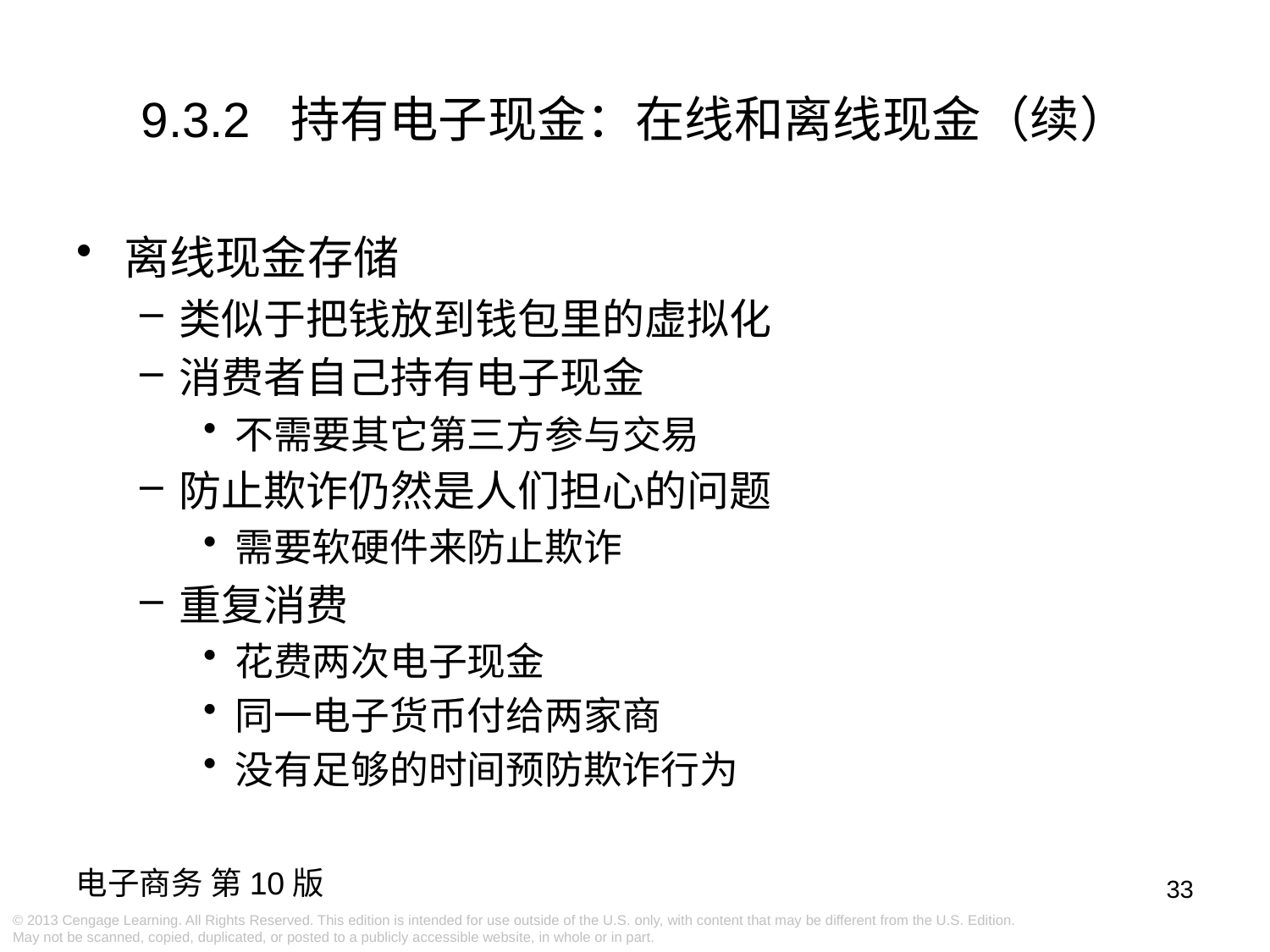

# 9.3.2  持有电子现金：在线和离线现金（续）
离线现金存储
类似于把钱放到钱包里的虚拟化
消费者自己持有电子现金
不需要其它第三方参与交易
防止欺诈仍然是人们担心的问题
需要软硬件来防止欺诈
重复消费
花费两次电子现金
同一电子货币付给两家商
没有足够的时间预防欺诈行为
33